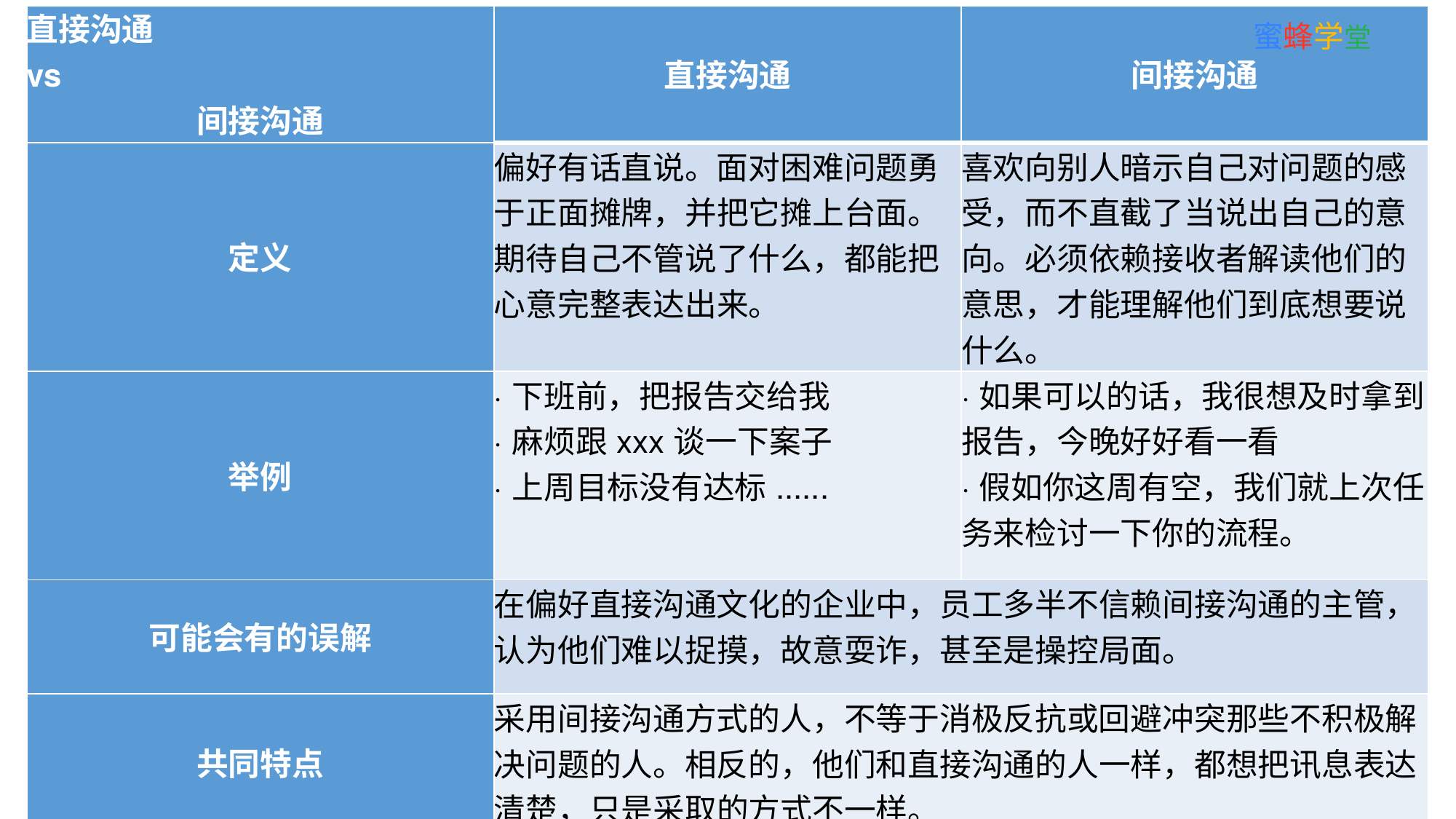

| 直接沟通 vs 间接沟通 | 直接沟通 | 间接沟通 |
| --- | --- | --- |
| 定义 | 偏好有话直说。面对困难问题勇于正面摊牌，并把它摊上台面。期待自己不管说了什么，都能把心意完整表达出来。 | 喜欢向别人暗示自己对问题的感受，而不直截了当说出自己的意向。必须依赖接收者解读他们的意思，才能理解他们到底想要说什么。 |
| 举例 | ·下班前，把报告交给我 ·麻烦跟xxx谈一下案子 ·上周目标没有达标...... | ·如果可以的话，我很想及时拿到报告，今晚好好看一看 ·假如你这周有空，我们就上次任务来检讨一下你的流程。 |
| 可能会有的误解 | 在偏好直接沟通文化的企业中，员工多半不信赖间接沟通的主管，认为他们难以捉摸，故意耍诈，甚至是操控局面。 |  |
| 共同特点 | 采用间接沟通方式的人，不等于消极反抗或回避冲突那些不积极解决问题的人。相反的，他们和直接沟通的人一样，都想把讯息表达清楚，只是采取的方式不一样。 |  |
蜜蜂学堂